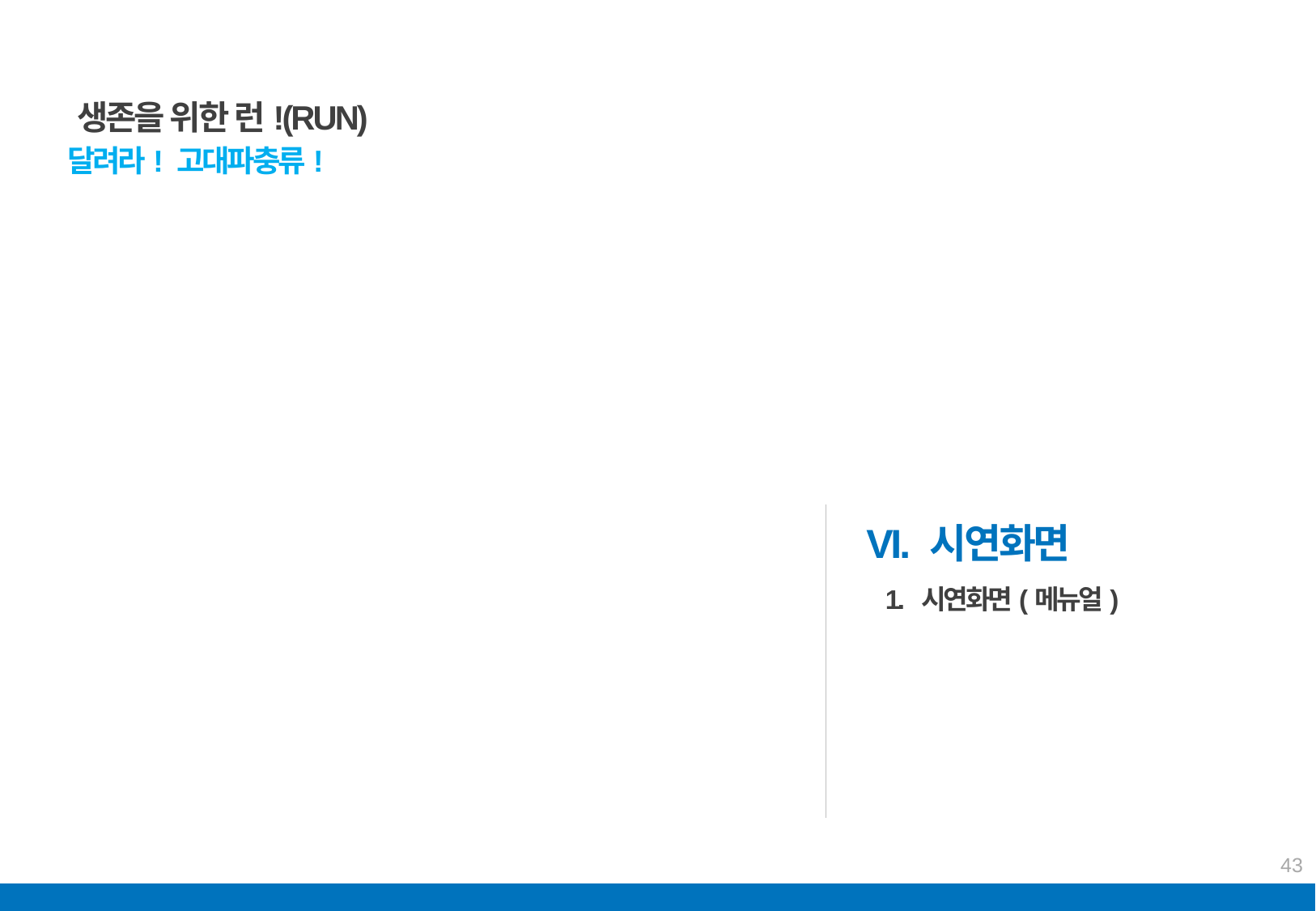

생존을 위한 런!(RUN)
달려라! 고대파충류!
VI. 시연화면
  1.  시연화면(메뉴얼)

43